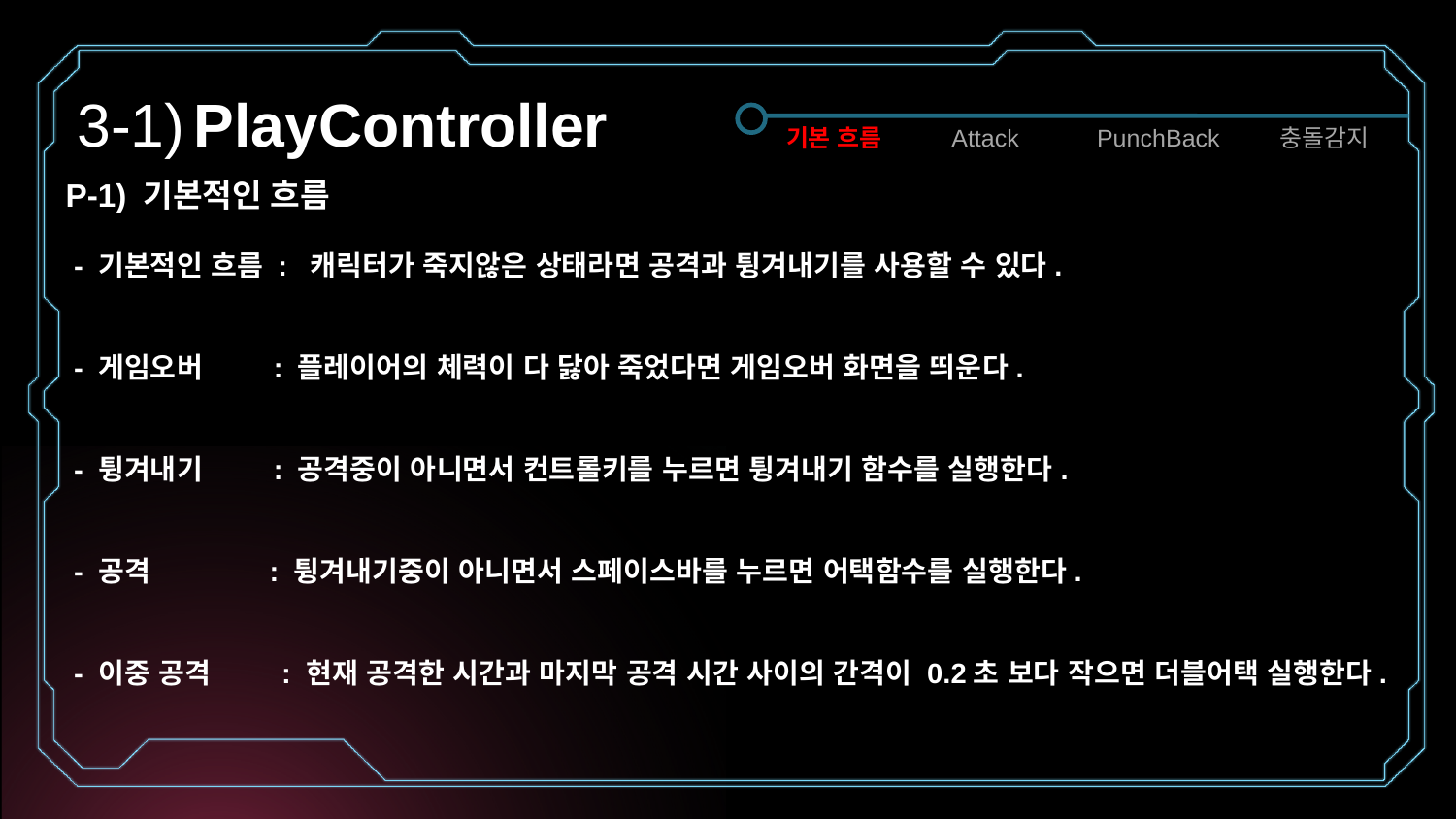

# 3-1) PlayController

기본 흐름
Attack
PunchBack
충돌감지
P-1) 기본적인 흐름

 - 기본적인 흐름 :  캐릭터가 죽지않은 상태라면 공격과 튕겨내기를 사용할 수 있다.

 - 게임오버        : 플레이어의 체력이 다 닳아 죽었다면 게임오버 화면을 띄운다.

 - 튕겨내기        : 공격중이 아니면서 컨트롤키를 누르면 튕겨내기 함수를 실행한다.

 - 공격              : 튕겨내기중이 아니면서 스페이스바를 누르면 어택함수를 실행한다.

 - 이중 공격        : 현재 공격한 시간과 마지막 공격 시간 사이의 간격이 0.2초 보다 작으면 더블어택 실행한다.